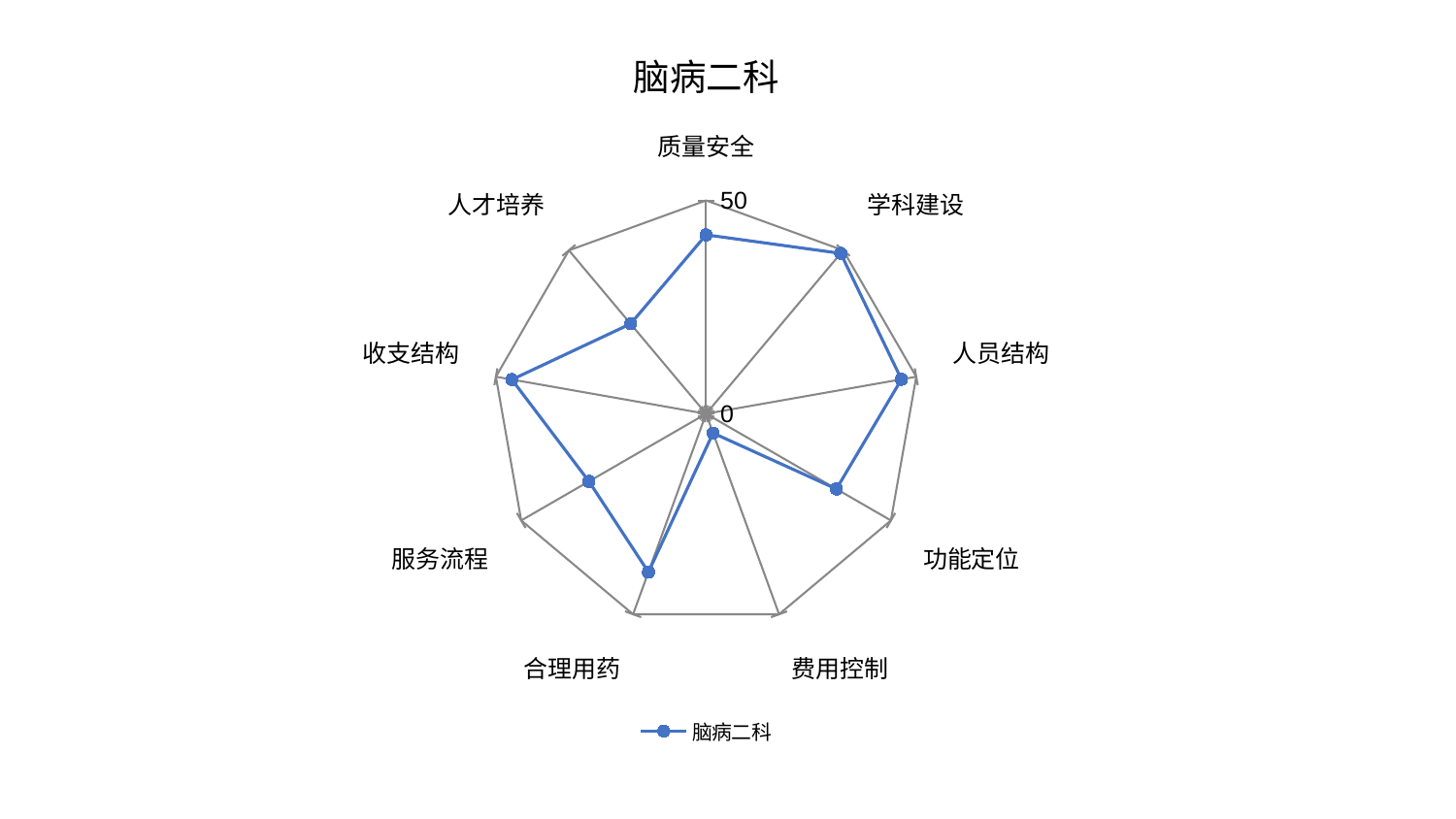

### Chart: 脑病二科

| Category | 脑病二科 |
|---|---|
| 质量安全 | 41.9349829317646 |
| 学科建设 | 49.074886322217 |
| 人员结构 | 46.47939070917065 |
| 功能定位 | 35.2620949047736 |
| 费用控制 | 4.819204881714698 |
| 合理用药 | 39.48425617996498 |
| 服务流程 | 31.690036277393464 |
| 收支结构 | 46.196690041485105 |
| 人才培养 | 27.51731121990109 |
119